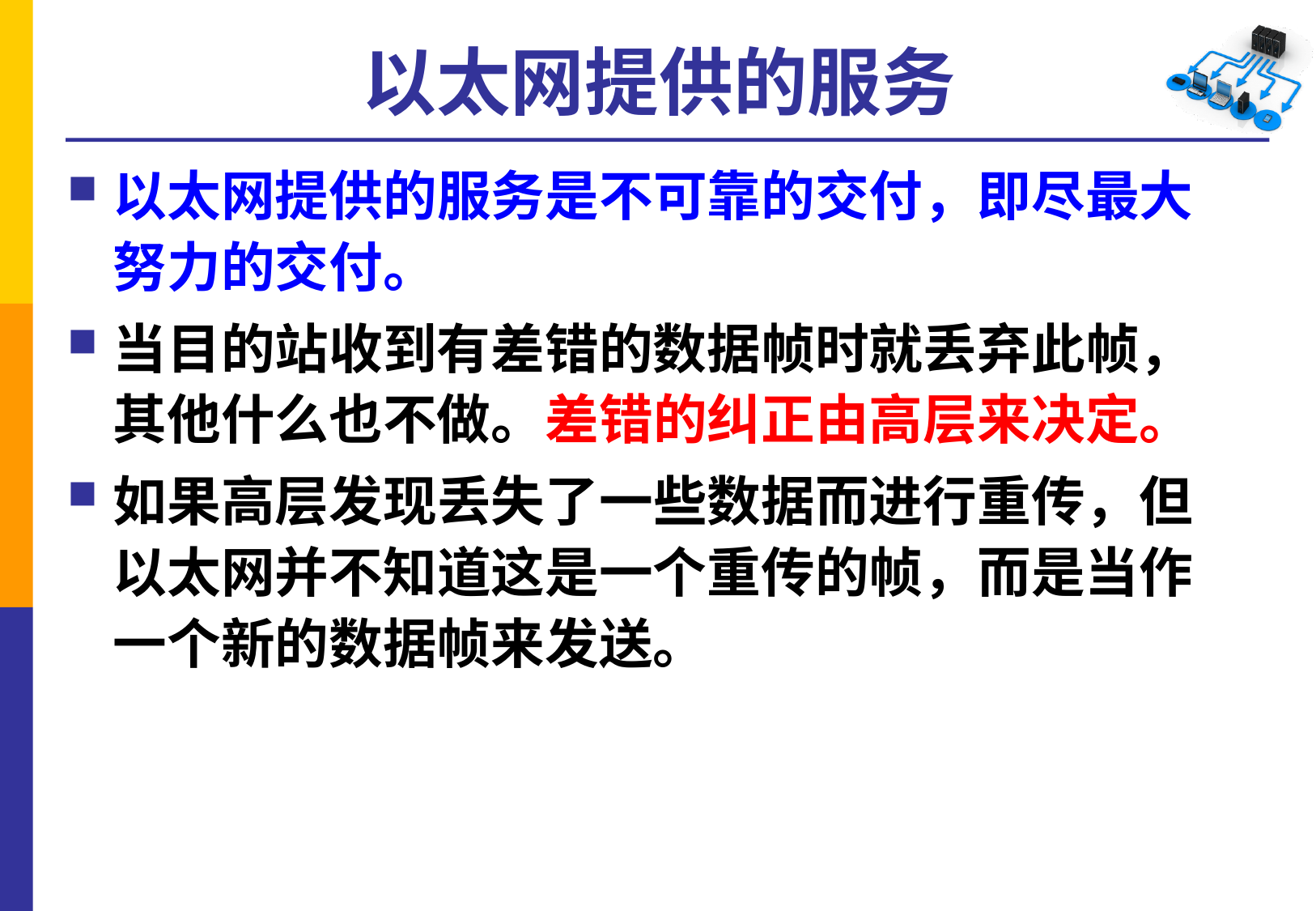

# 以太网提供的服务
以太网提供的服务是不可靠的交付，即尽最大努力的交付。
当目的站收到有差错的数据帧时就丢弃此帧，其他什么也不做。差错的纠正由高层来决定。
如果高层发现丢失了一些数据而进行重传，但以太网并不知道这是一个重传的帧，而是当作一个新的数据帧来发送。